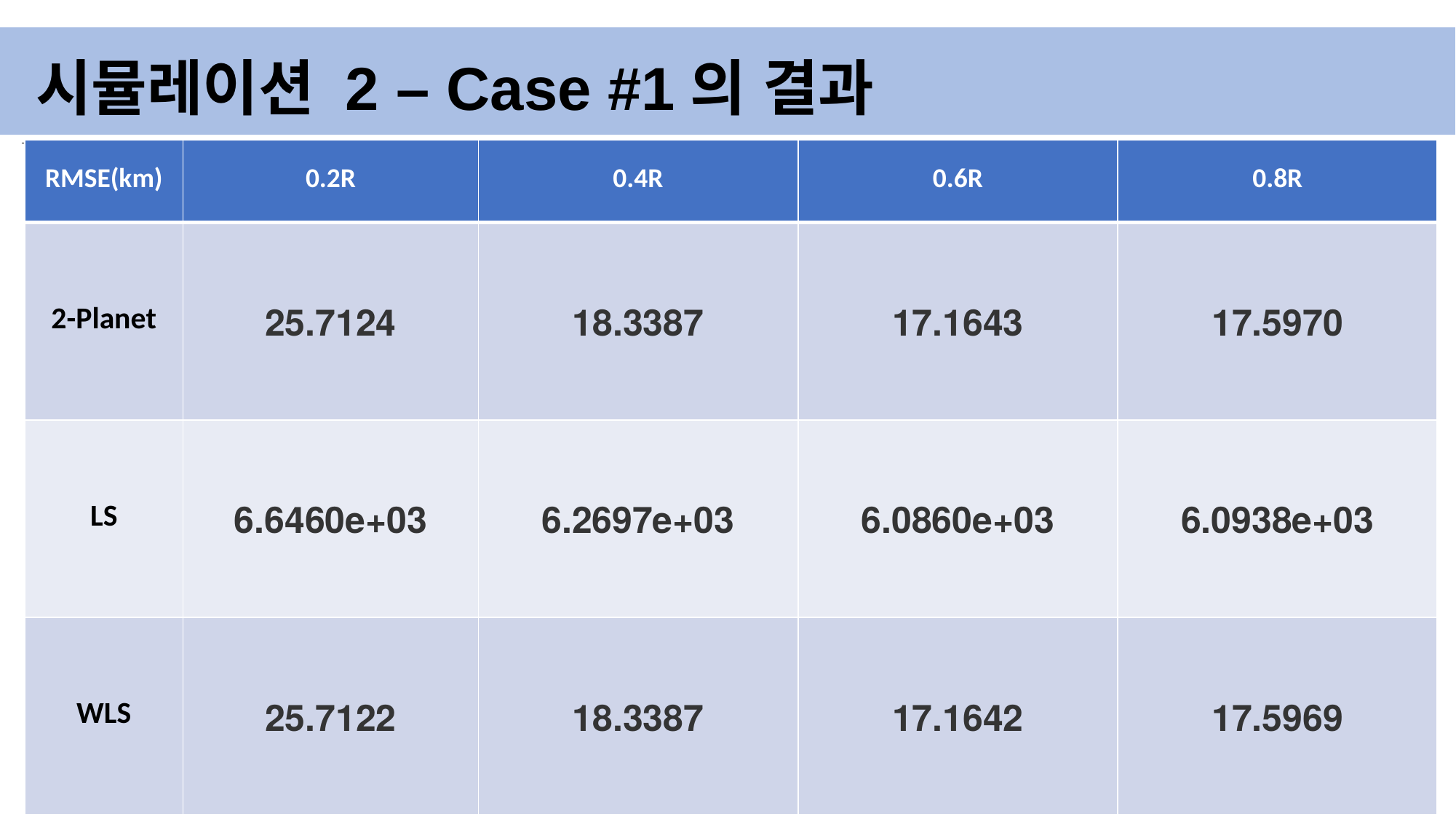

# 시뮬레이션 2 – Case #1의 결과
| RMSE(km) | 0.2R | 0.4R | 0.6R | 0.8R |
| --- | --- | --- | --- | --- |
| 2-Planet | 25.7124 | 18.3387 | 17.1643 | 17.5970 |
| LS | 6.6460e+03 | 6.2697e+03 | 6.0860e+03 | 6.0938e+03 |
| WLS | 25.7122 | 18.3387 | 17.1642 | 17.5969 |